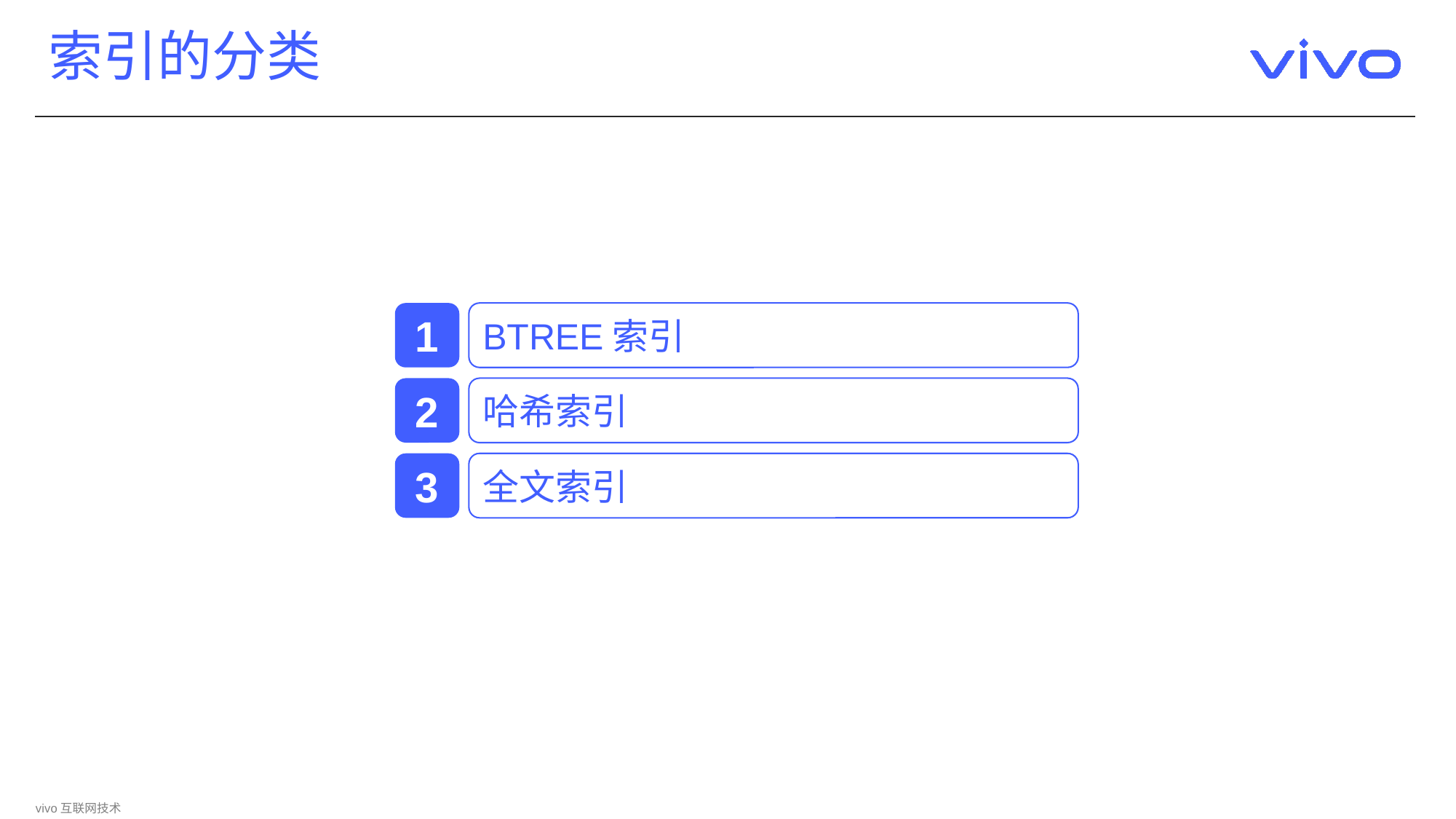

# 索引的分类
1
BTREE索引
2
哈希索引
3
全文索引